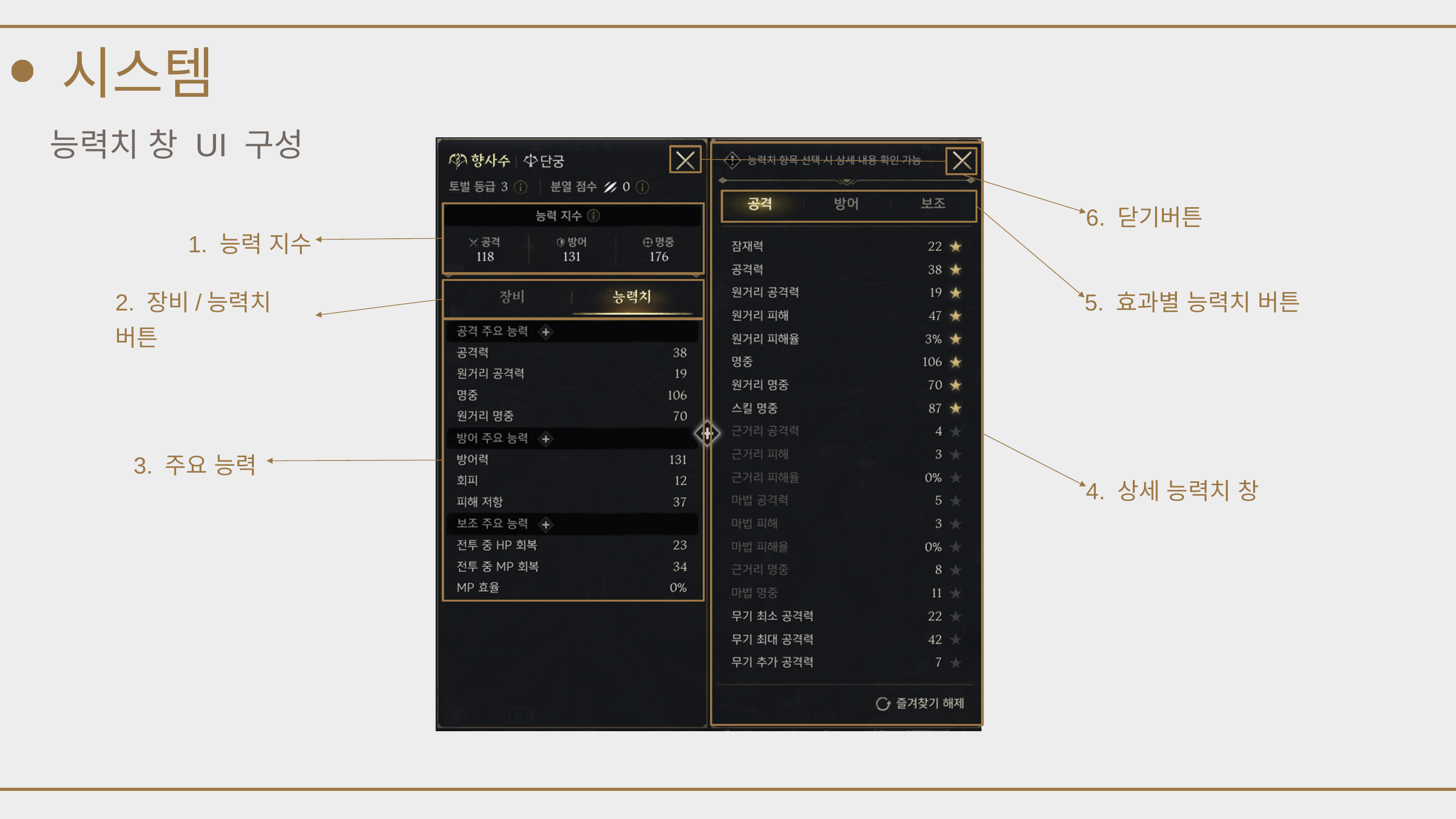

시스템

 능력치 창 UI 구성

6. 닫기버튼

1. 능력 지수
2. 장비/능력치 버튼

5. 효과별 능력치 버튼

3. 주요 능력
4. 상세 능력치 창